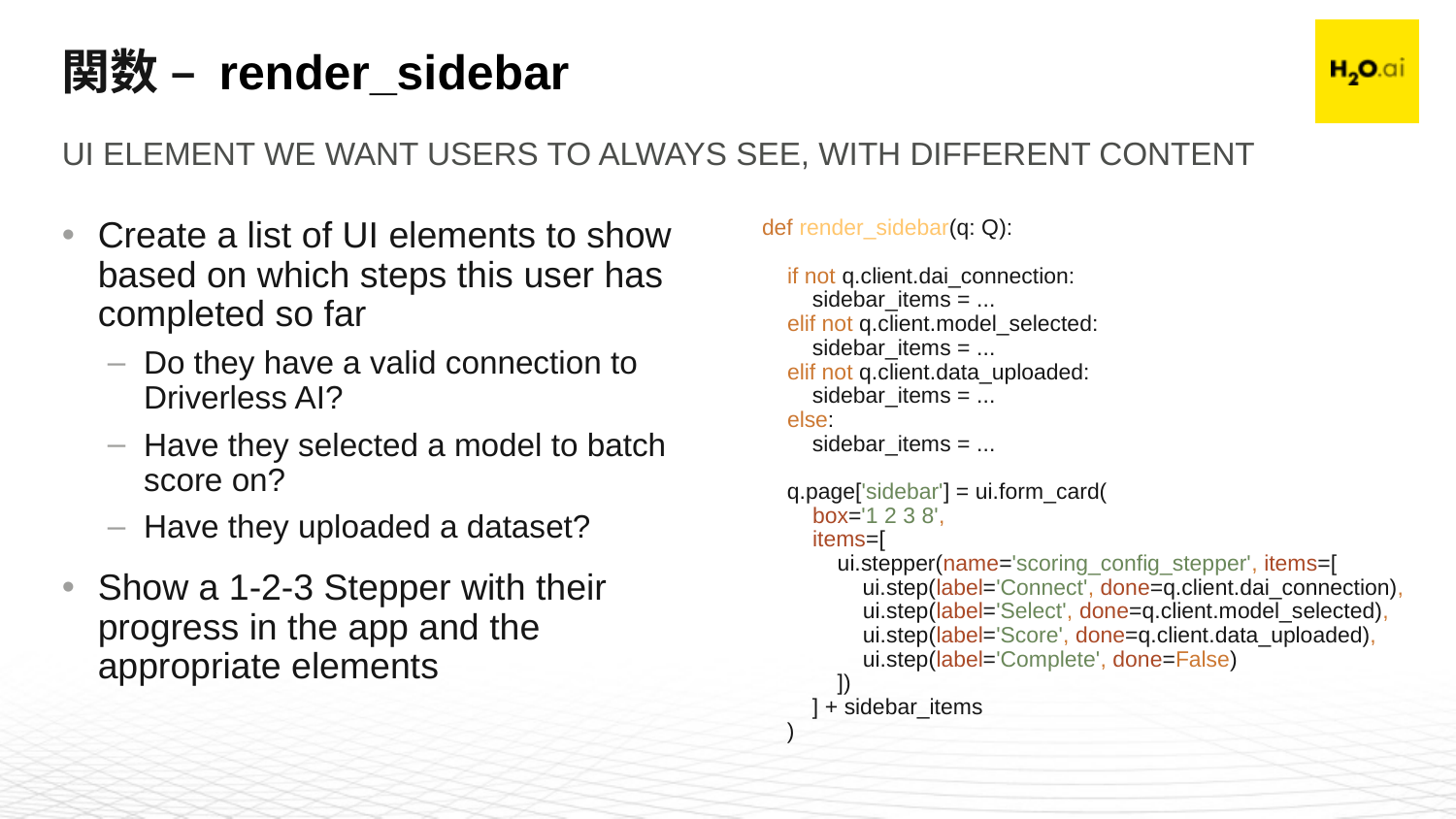

# 関数 – render_sidebar
UI element we want users to always see, with different content
Create a list of UI elements to show based on which steps this user has completed so far
Do they have a valid connection to Driverless AI?
Have they selected a model to batch score on?
Have they uploaded a dataset?
Show a 1-2-3 Stepper with their progress in the app and the appropriate elements
def render_sidebar(q: Q):
    if not q.client.dai_connection:
        sidebar_items = ...
    elif not q.client.model_selected:
        sidebar_items = ...
    elif not q.client.data_uploaded:
        sidebar_items = ...
    else:
        sidebar_items = ...
    q.page['sidebar'] = ui.form_card(
        box='1 2 3 8',
        items=[
            ui.stepper(name='scoring_config_stepper', items=[
                ui.step(label='Connect', done=q.client.dai_connection),
                ui.step(label='Select', done=q.client.model_selected),
                ui.step(label='Score', done=q.client.data_uploaded),
                ui.step(label='Complete', done=False)
            ])
        ] + sidebar_items
    )